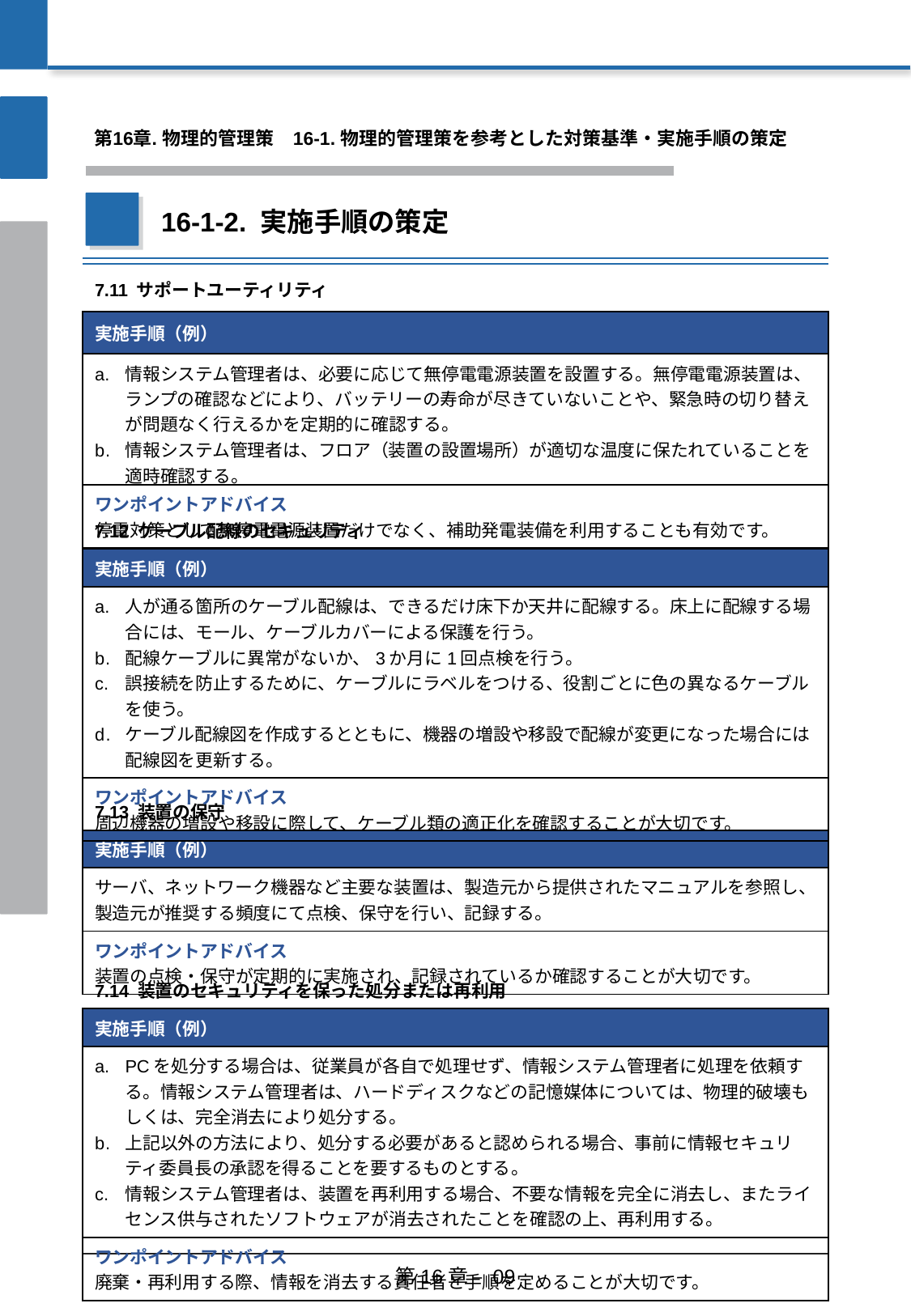

第16章. 物理的管理策
　16-1. 物理的管理策を参考とした対策基準・実施手順の策定
16-1-2. 実施手順の策定
| 7.11 サポートユーティリティ |
| --- |
| 実施手順（例） |
| 情報システム管理者は、必要に応じて無停電電源装置を設置する。無停電電源装置は、ランプの確認などにより、バッテリーの寿命が尽きていないことや、緊急時の切り替えが問題なく行えるかを定期的に確認する。 情報システム管理者は、フロア（装置の設置場所）が適切な温度に保たれていることを適時確認する。 |
| ワンポイントアドバイス 停電対策として無停電電源装置だけでなく、補助発電装備を利用することも有効です。 |
| 7.12 ケーブル配線のセキュリティ |
| --- |
| 実施手順（例） |
| 人が通る箇所のケーブル配線は、できるだけ床下か天井に配線する。床上に配線する場合には、モール、ケーブルカバーによる保護を行う。 配線ケーブルに異常がないか、3か月に1回点検を行う。 誤接続を防止するために、ケーブルにラベルをつける、役割ごとに色の異なるケーブルを使う。 ケーブル配線図を作成するとともに、機器の増設や移設で配線が変更になった場合には配線図を更新する。 |
| ワンポイントアドバイス 周辺機器の増設や移設に際して、ケーブル類の適正化を確認することが大切です。 |
| 7.13 装置の保守 |
| --- |
| 実施手順（例） |
| サーバ、ネットワーク機器など主要な装置は、製造元から提供されたマニュアルを参照し、製造元が推奨する頻度にて点検、保守を行い、記録する。 |
| ワンポイントアドバイス 装置の点検・保守が定期的に実施され、記録されているか確認することが大切です。 |
| 7.14 装置のセキュリティを保った処分または再利用 |
| --- |
| 実施手順（例） |
| PCを処分する場合は、従業員が各自で処理せず、情報システム管理者に処理を依頼する。情報システム管理者は、ハードディスクなどの記憶媒体については、物理的破壊もしくは、完全消去により処分する。 上記以外の方法により、処分する必要があると認められる場合、事前に情報セキュリティ委員長の承認を得ることを要するものとする。 情報システム管理者は、装置を再利用する場合、不要な情報を完全に消去し、またライセンス供与されたソフトウェアが消去されたことを確認の上、再利用する。 |
| ワンポイントアドバイス 廃棄・再利用する際、情報を消去する責任者と手順を定めることが大切です。 |
第16章 – 09